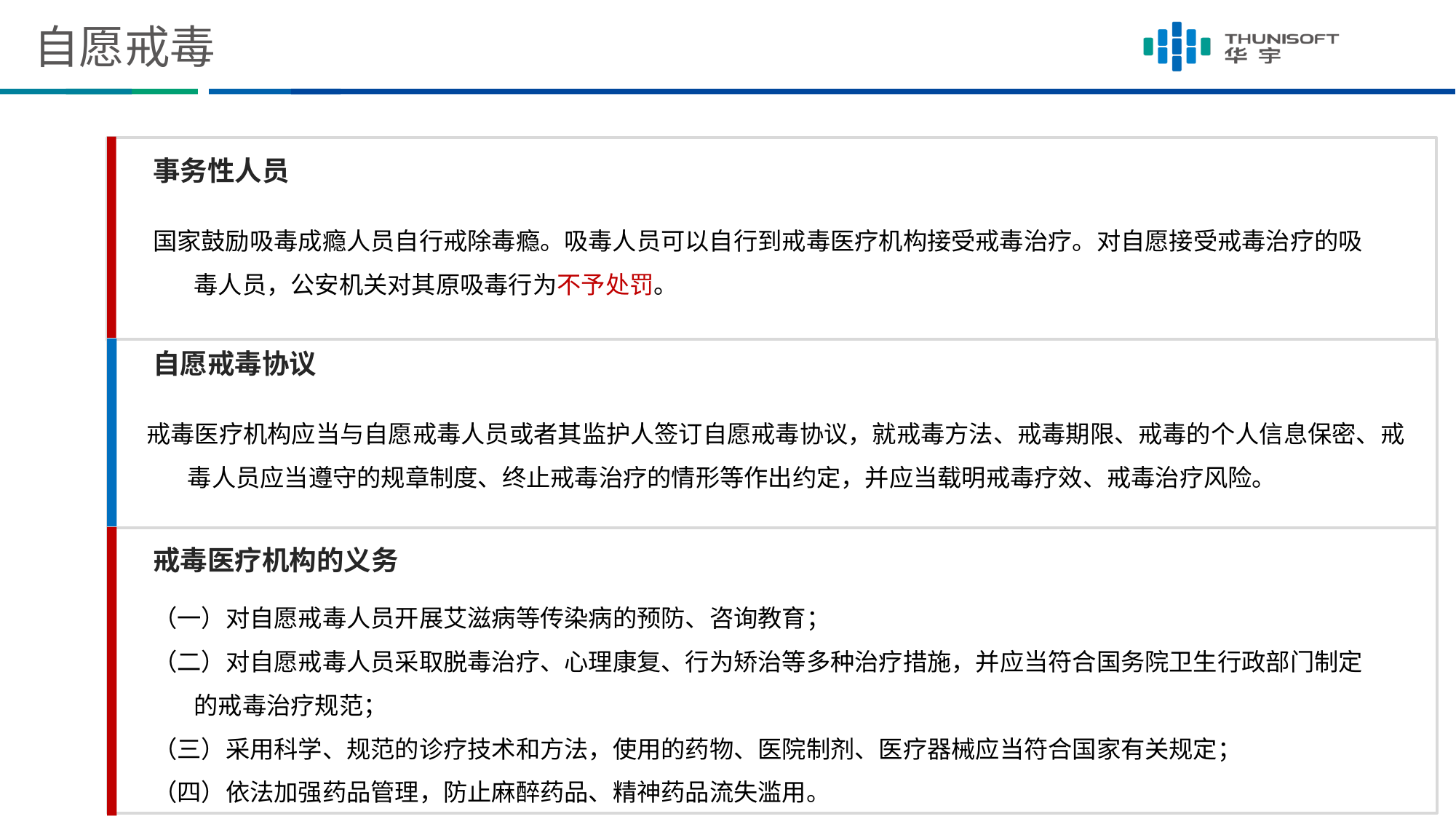

# 自愿戒毒

事务性人员
国家鼓励吸毒成瘾人员自行戒除毒瘾。吸毒人员可以自行到戒毒医疗机构接受戒毒治疗。对自愿接受戒毒治疗的吸毒人员，公安机关对其原吸毒行为不予处罚。

自愿戒毒协议
戒毒医疗机构应当与自愿戒毒人员或者其监护人签订自愿戒毒协议，就戒毒方法、戒毒期限、戒毒的个人信息保密、戒毒人员应当遵守的规章制度、终止戒毒治疗的情形等作出约定，并应当载明戒毒疗效、戒毒治疗风险。

戒毒医疗机构的义务
（一）对自愿戒毒人员开展艾滋病等传染病的预防、咨询教育；
（二）对自愿戒毒人员采取脱毒治疗、心理康复、行为矫治等多种治疗措施，并应当符合国务院卫生行政部门制定的戒毒治疗规范；
（三）采用科学、规范的诊疗技术和方法，使用的药物、医院制剂、医疗器械应当符合国家有关规定；
（四）依法加强药品管理，防止麻醉药品、精神药品流失滥用。